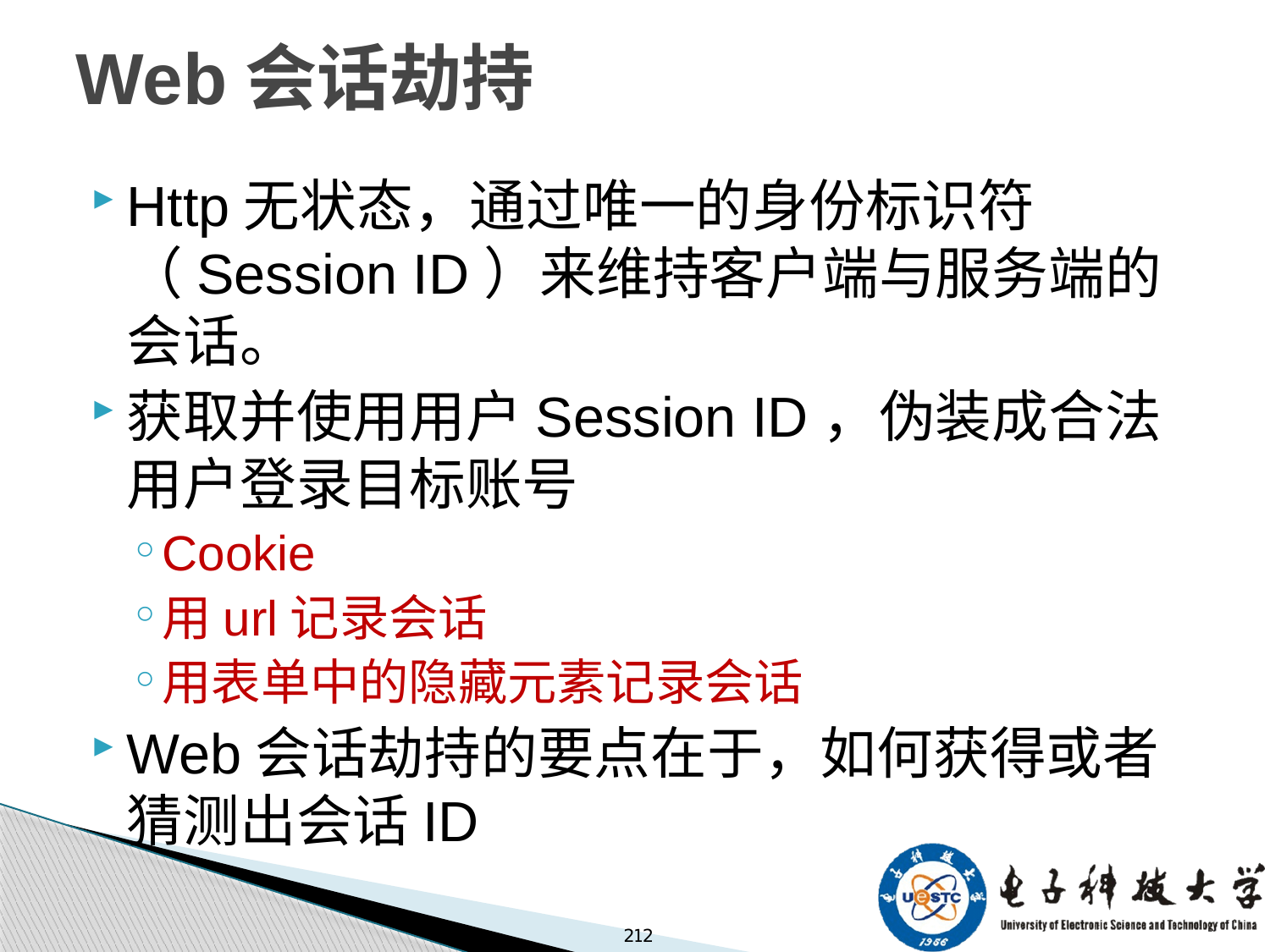

# Web会话劫持
Http无状态，通过唯一的身份标识符（Session ID）来维持客户端与服务端的会话。
获取并使用用户Session ID，伪装成合法用户登录目标账号
Cookie
用url记录会话
用表单中的隐藏元素记录会话
Web会话劫持的要点在于，如何获得或者猜测出会话ID
212